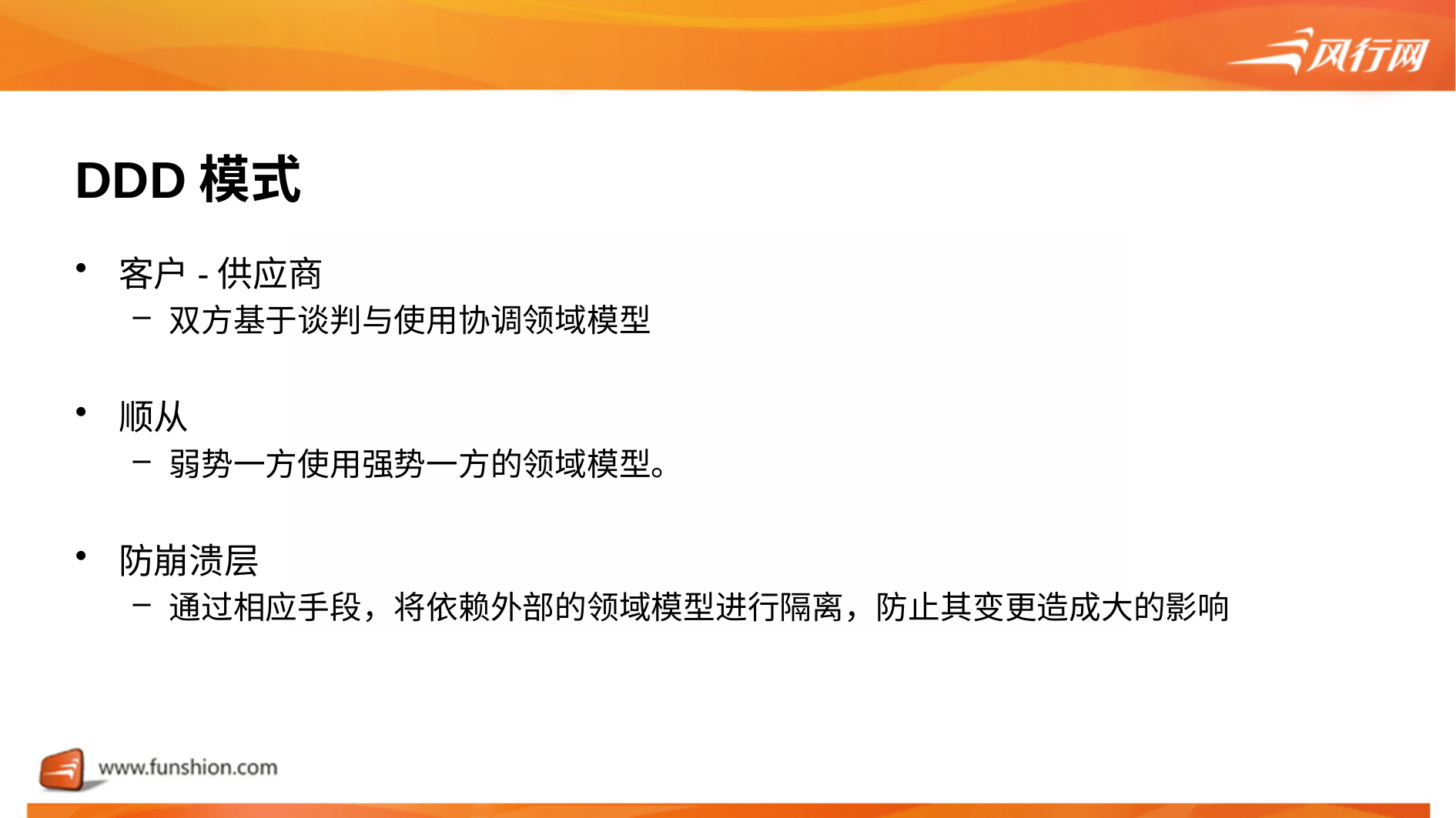

# DDD模式
客户-供应商
双方基于谈判与使用协调领域模型

顺从
弱势一方使用强势一方的领域模型。

防崩溃层
通过相应手段，将依赖外部的领域模型进行隔离，防止其变更造成大的影响